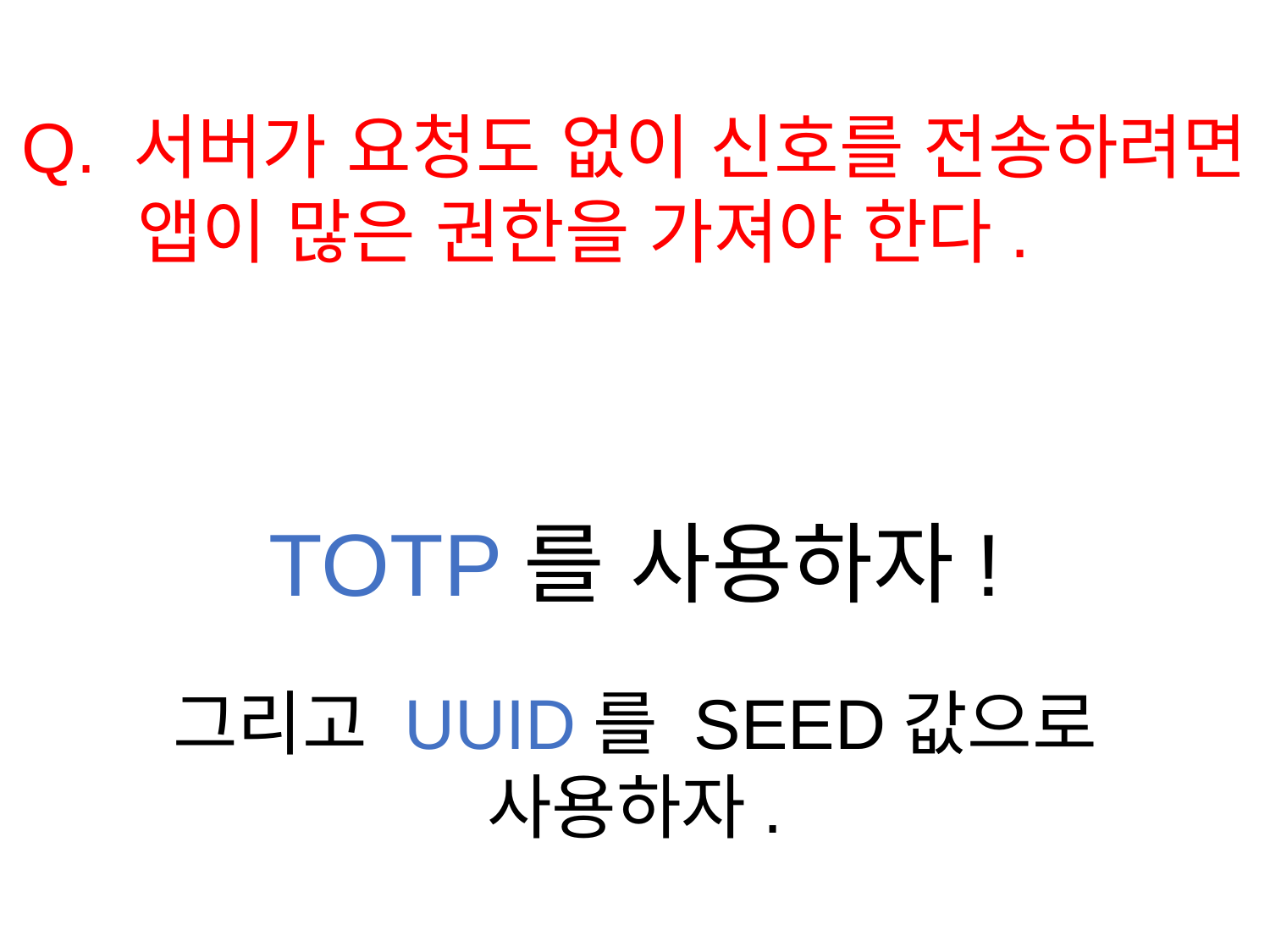

Q. 서버가 요청도 없이 신호를 전송하려면
     앱이 많은 권한을 가져야 한다.
TOTP를 사용하자!
그리고 UUID를 SEED값으로 사용하자.